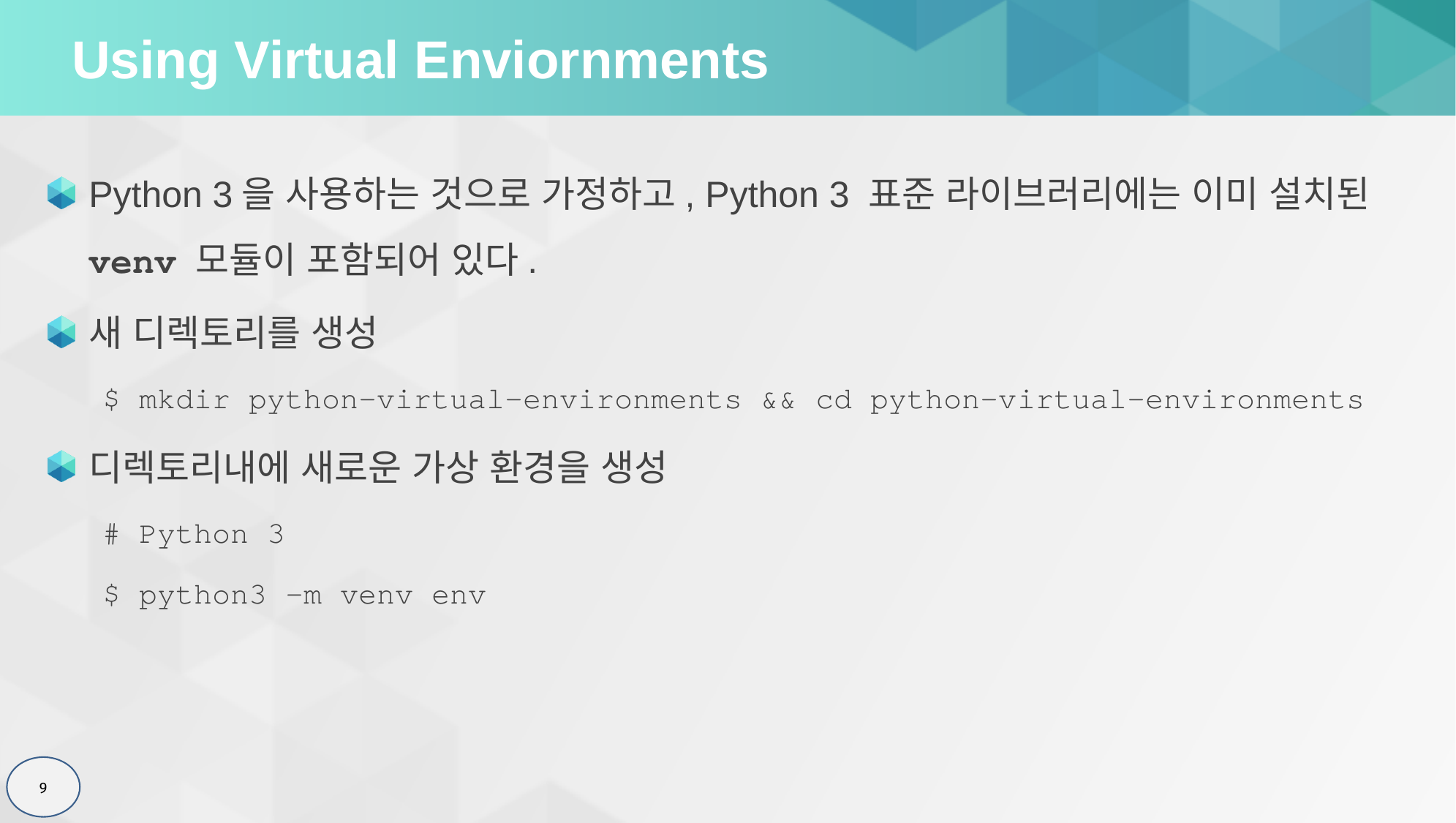

# Using Virtual Enviornments
Python 3을 사용하는 것으로 가정하고, Python 3 표준 라이브러리에는 이미 설치된 venv 모듈이 포함되어 있다.
새 디렉토리를 생성
$ mkdir python-virtual-environments && cd python-virtual-environments
디렉토리내에 새로운 가상 환경을 생성
# Python 3
$ python3 -m venv env